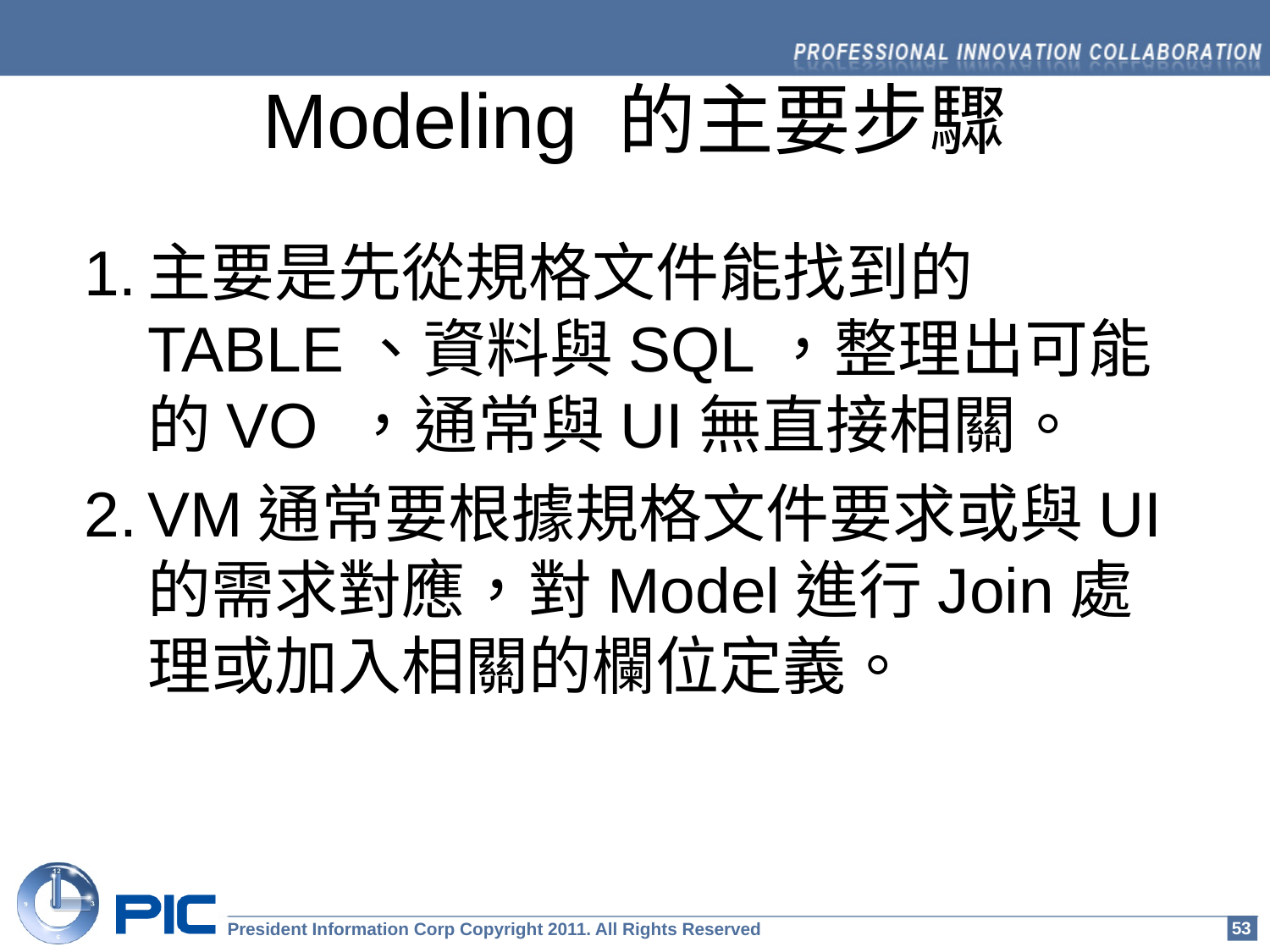

# Modeling 的主要步驟
主要是先從規格文件能找到的TABLE、資料與SQL，整理出可能的VO ，通常與UI無直接相關。
VM通常要根據規格文件要求或與UI的需求對應，對Model進行Join處理或加入相關的欄位定義。